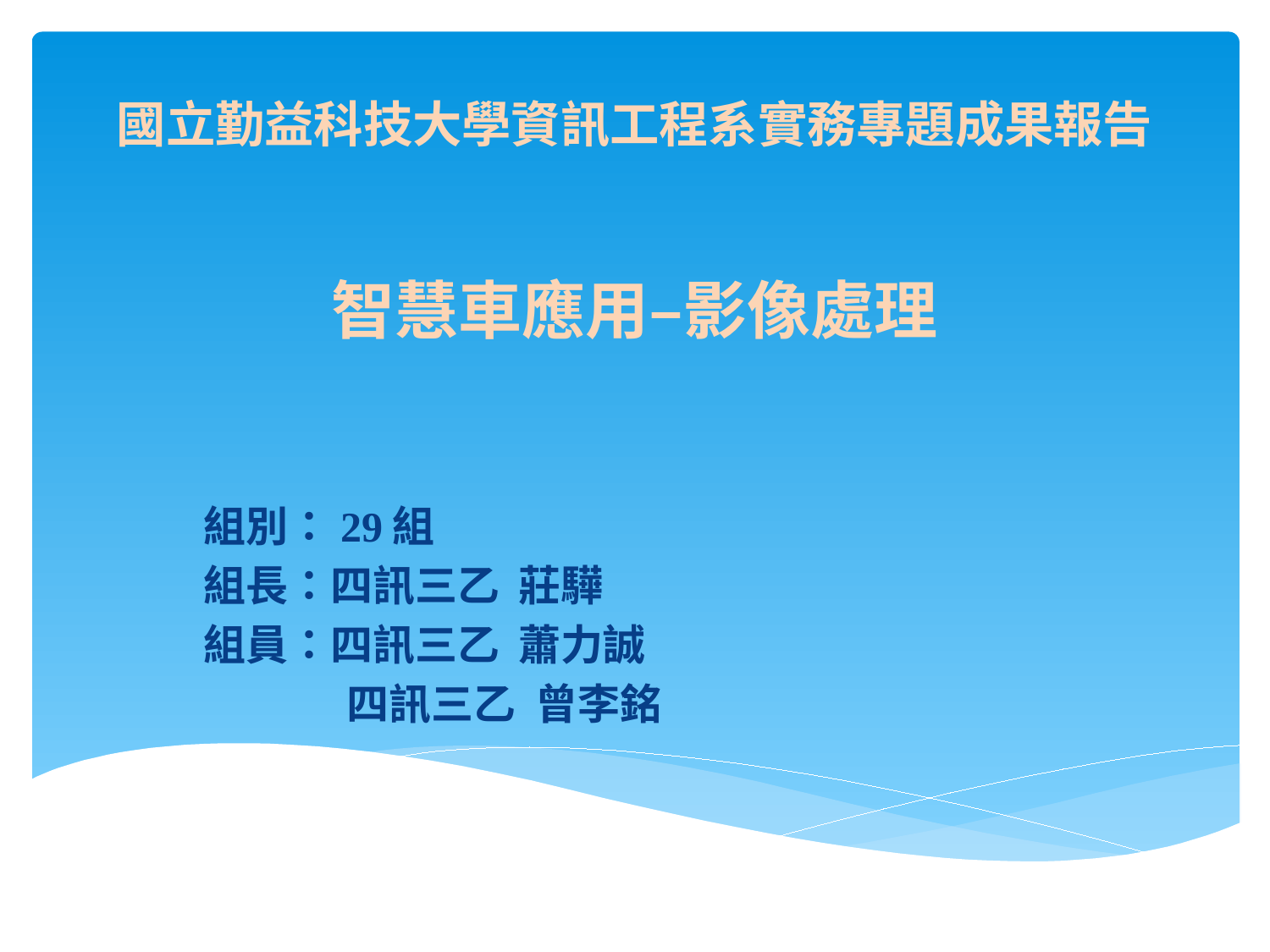

# 國立勤益科技大學資訊工程系實務專題成果報告 智慧車應用–影像處理
組別：29組
組長：四訊三乙  莊驊
組員：四訊三乙  蕭力誠
              四訊三乙  曾李銘